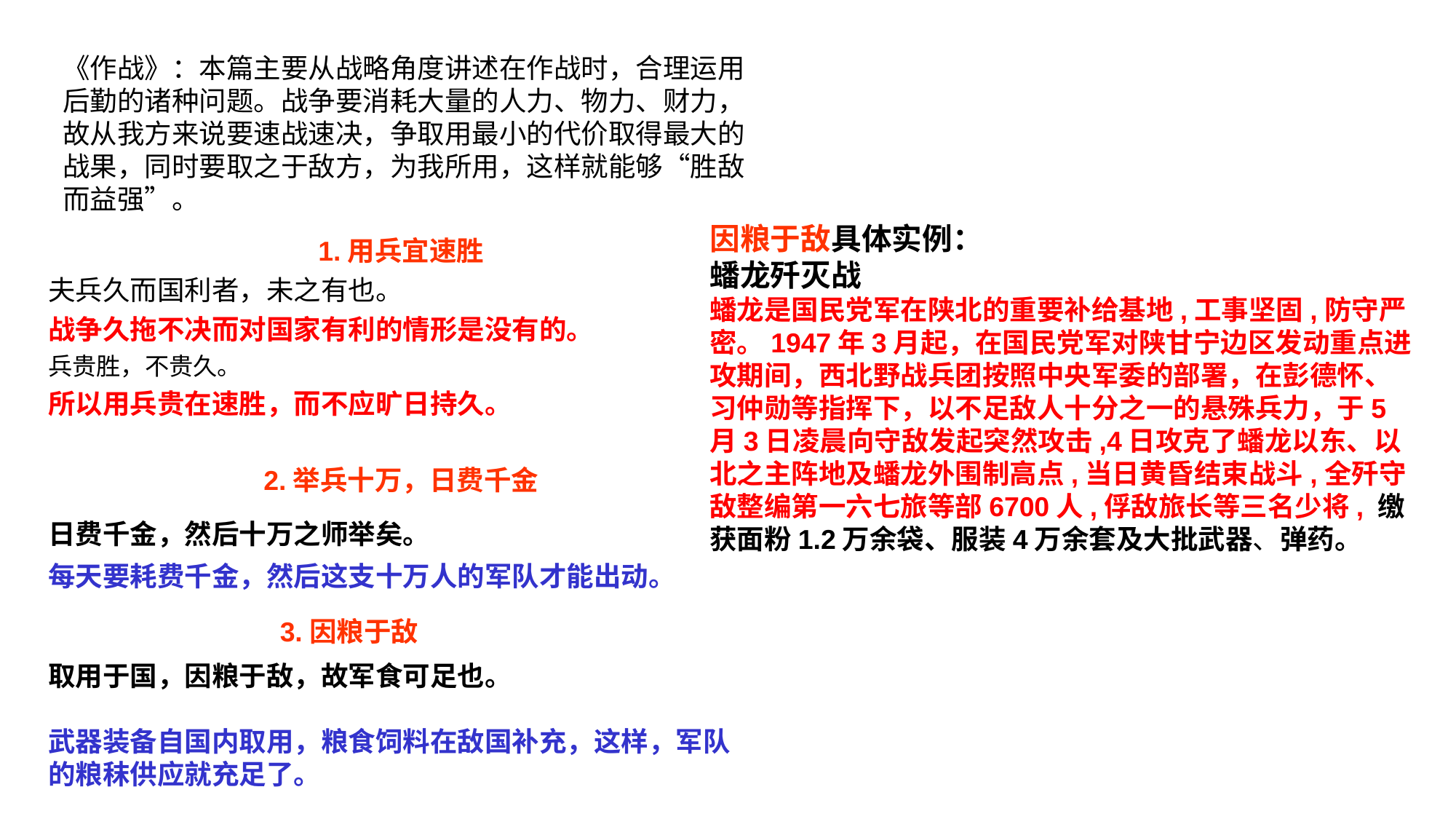

《作战》：本篇主要从战略角度讲述在作战时，合理运用后勤的诸种问题。战争要消耗大量的人力、物力、财力，故从我方来说要速战速决，争取用最小的代价取得最大的战果，同时要取之于敌方，为我所用，这样就能够“胜敌而益强”。
因粮于敌具体实例：
蟠龙歼灭战
蟠龙是国民党军在陕北的重要补给基地,工事坚固,防守严密。1947年3月起，在国民党军对陕甘宁边区发动重点进攻期间，西北野战兵团按照中央军委的部署，在彭德怀、习仲勋等指挥下，以不足敌人十分之一的悬殊兵力，于5月3日凌晨向守敌发起突然攻击,4日攻克了蟠龙以东、以北之主阵地及蟠龙外围制高点,当日黄昏结束战斗,全歼守敌整编第一六七旅等部6700人,俘敌旅长等三名少将, 缴获面粉1.2万余袋、服装4万余套及大批武器、弹药。
1.用兵宜速胜
夫兵久而国利者，未之有也。
战争久拖不决而对国家有利的情形是没有的。
兵贵胜，不贵久。
所以用兵贵在速胜，而不应旷日持久。
2.举兵十万，日费千金
日费千金，然后十万之师举矣。
每天要耗费千金，然后这支十万人的军队才能出动。
3.因粮于敌
取用于国，因粮于敌，故军食可足也。

武器装备自国内取用，粮食饲料在敌国补充，这样，军队的粮秣供应就充足了。